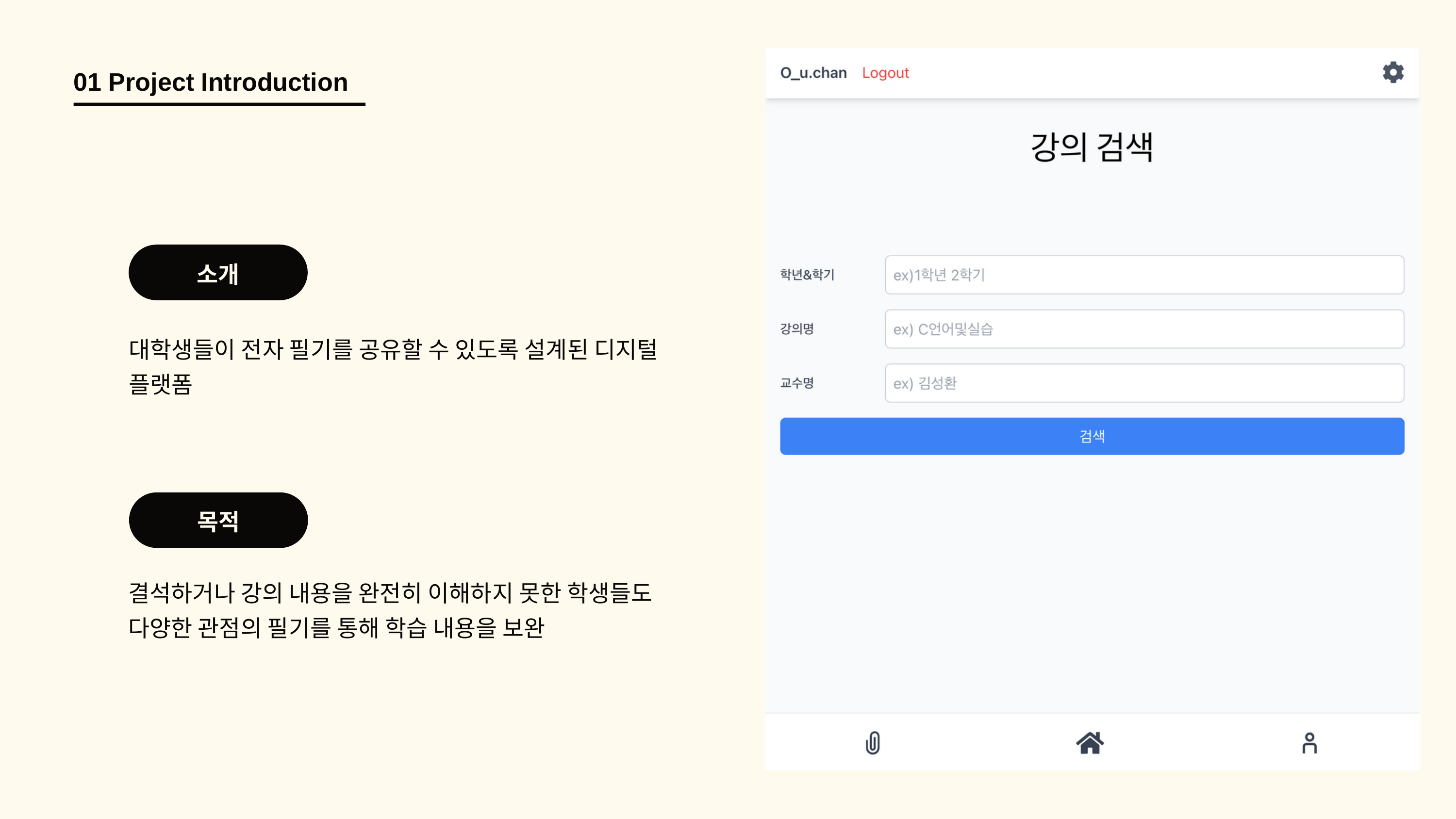

01 Project Introduction

소개
대학생들이 전자 필기를 공유할 수 있도록 설계된 디지털 플랫폼

목적
결석하거나 강의 내용을 완전히 이해하지 못한 학생들도 다양한 관점의 필기를 통해 학습 내용을 보완